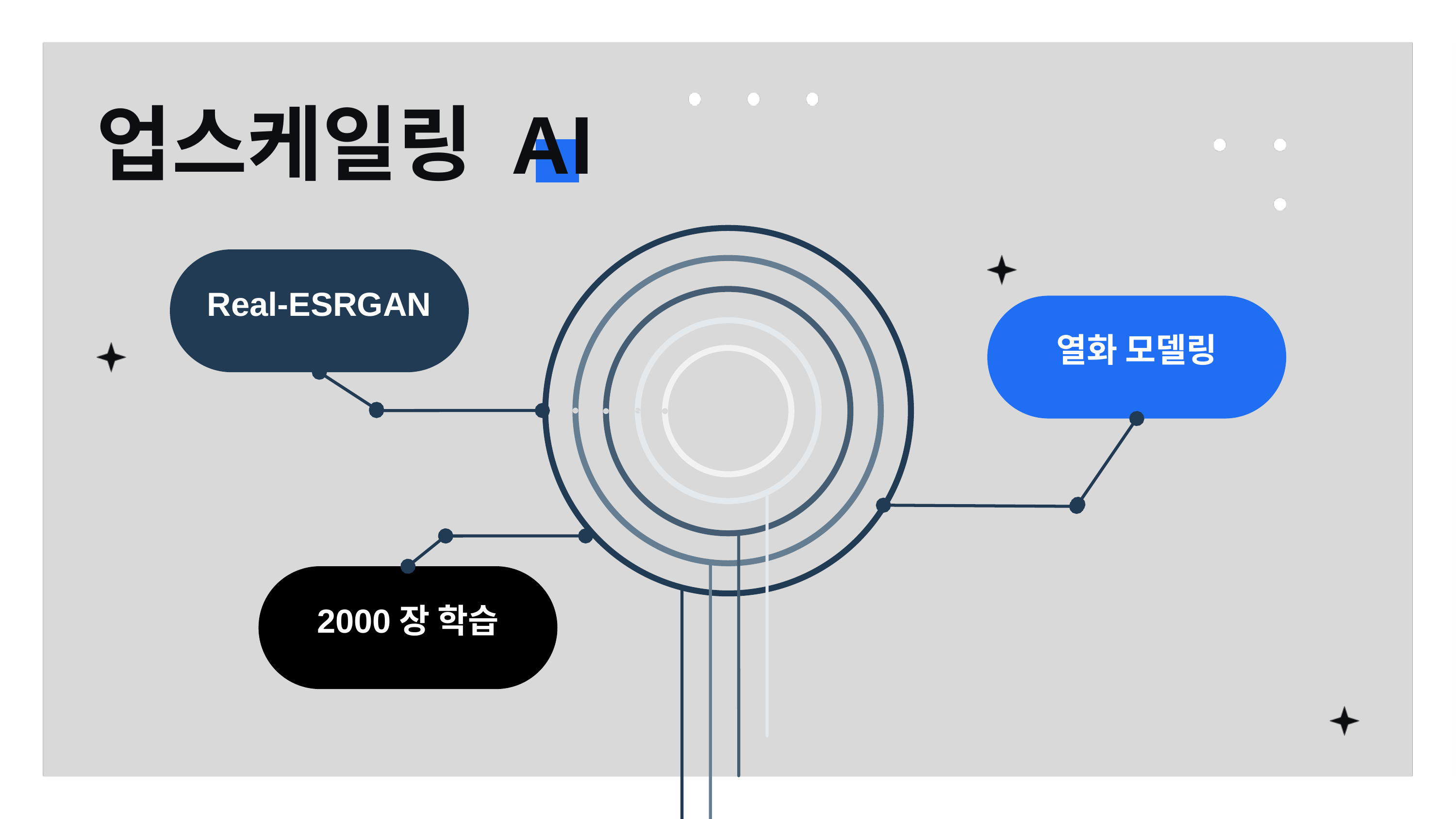

업스케일링 AI

Real-ESRGAN

열화 모델링

2000장 학습